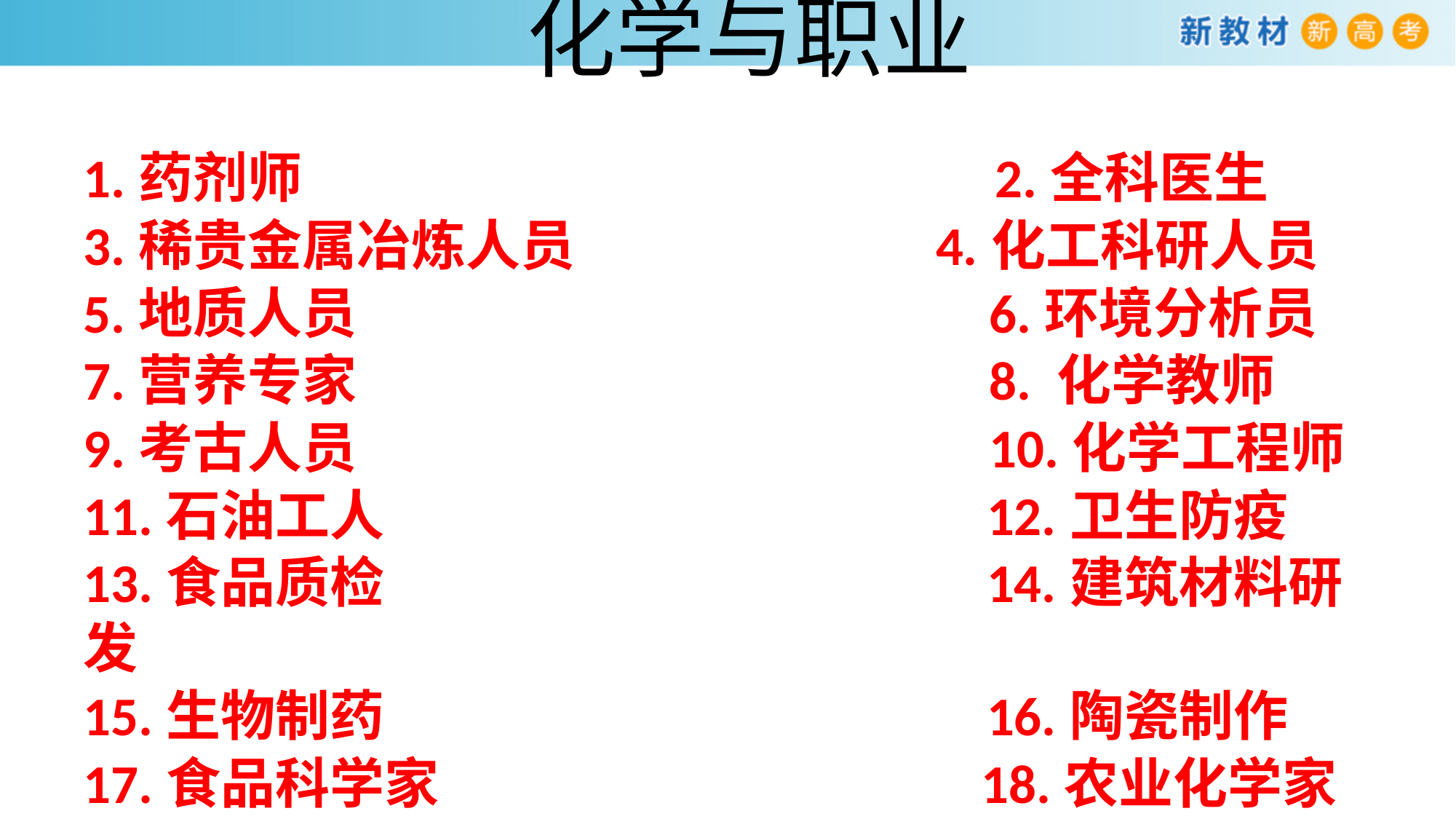

# 化学与职业
1.药剂师                                             2.全科医生
3.稀贵金属冶炼人员                       4.化工科研人员
5.地质人员                                         6.环境分析员
7.营养专家                                         8. 化学教师
9.考古人员                                         10.化学工程师
11.石油工人                                       12.卫生防疫
13.食品质检                                       14.建筑材料研发
15.生物制药                                       16.陶瓷制作
17.食品科学家                                   18.农业化学家
19.护士                                                20.化学实验室管理员